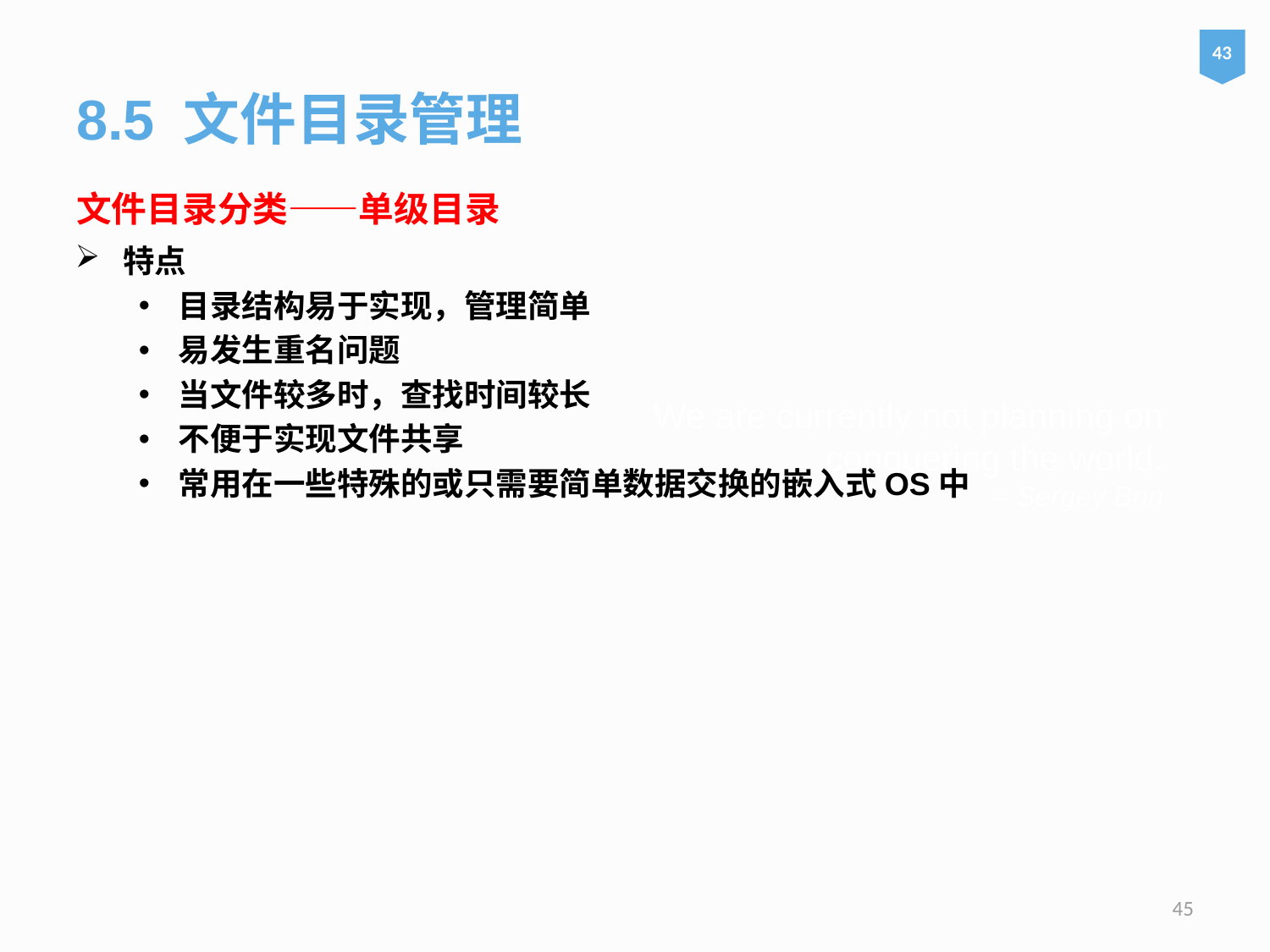

43
8.5 文件目录管理
文件目录分类——单级目录
特点
目录结构易于实现，管理简单
易发生重名问题
当文件较多时，查找时间较长
不便于实现文件共享
常用在一些特殊的或只需要简单数据交换的嵌入式OS中

# We are currently not planning on conquering the world. – Sergey Brin
45